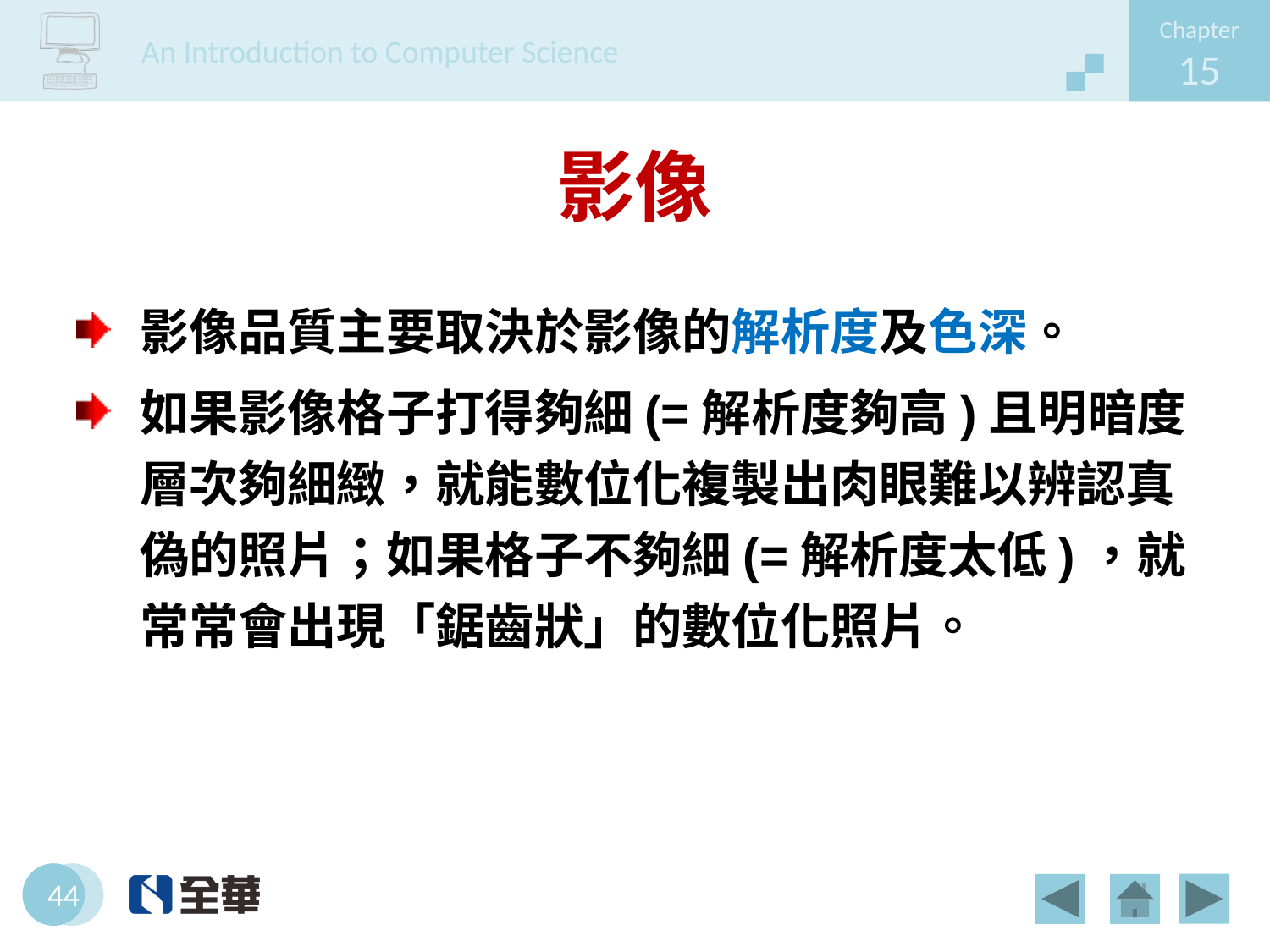

# 影像
影像品質主要取決於影像的解析度及色深。
如果影像格子打得夠細(=解析度夠高)且明暗度層次夠細緻，就能數位化複製出肉眼難以辨認真偽的照片；如果格子不夠細(=解析度太低)，就常常會出現「鋸齒狀」的數位化照片。